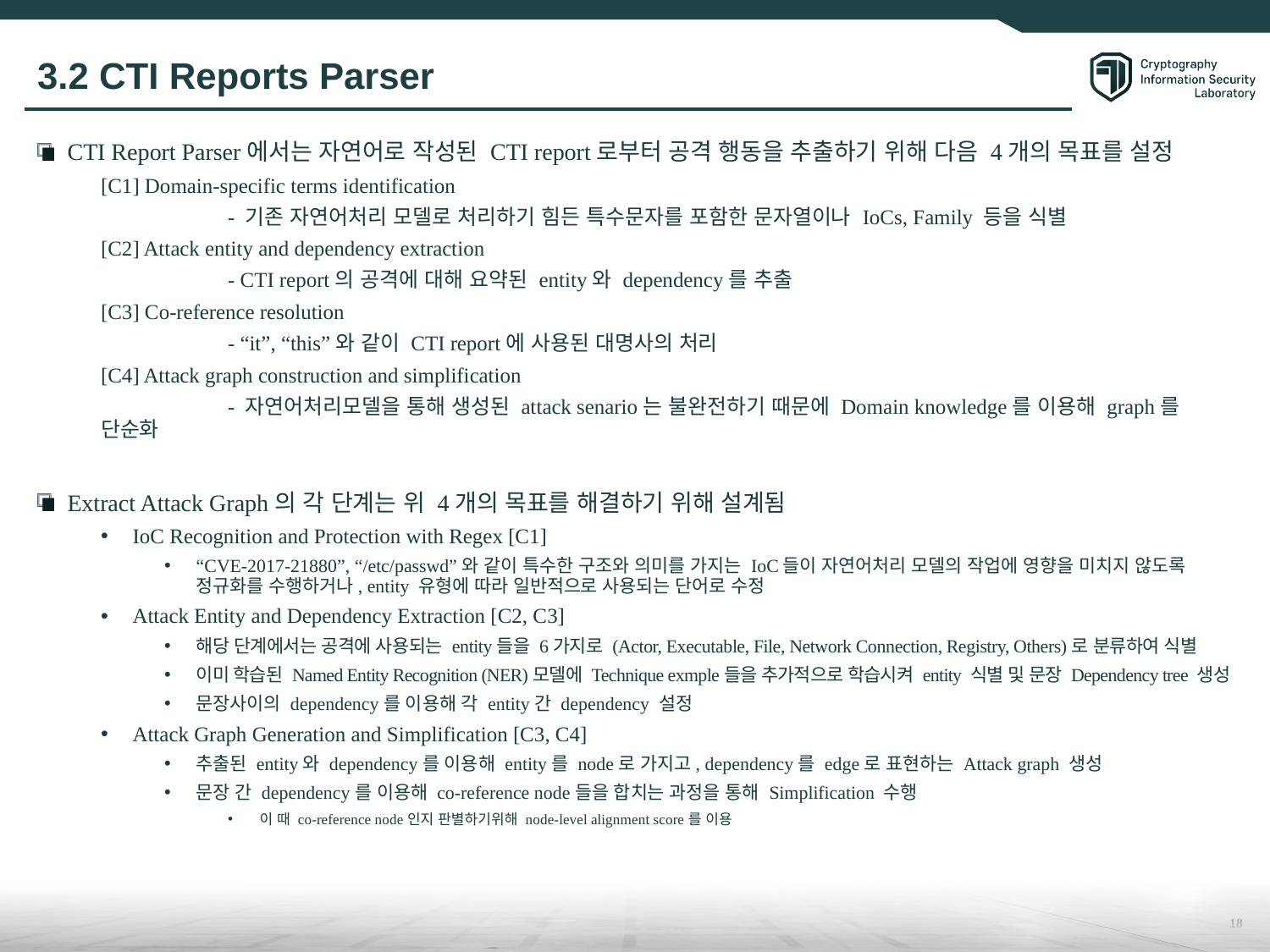

# 3.2 CTI Reports Parser
CTI Report Parser에서는 자연어로 작성된 CTI report로부터 공격 행동을 추출하기 위해 다음 4개의 목표를 설정
[C1] Domain-specific terms identification
	- 기존 자연어처리 모델로 처리하기 힘든 특수문자를 포함한 문자열이나 IoCs, Family 등을 식별
[C2] Attack entity and dependency extraction
	- CTI report의 공격에 대해 요약된 entity와 dependency를 추출
[C3] Co-reference resolution
	- “it”, “this”와 같이 CTI report에 사용된 대명사의 처리
[C4] Attack graph construction and simplification
	- 자연어처리모델을 통해 생성된 attack senario는 불완전하기 때문에 Domain knowledge를 이용해 graph를 단순화

Extract Attack Graph의 각 단계는 위 4개의 목표를 해결하기 위해 설계됨
IoC Recognition and Protection with Regex [C1]
“CVE-2017-21880”, “/etc/passwd”와 같이 특수한 구조와 의미를 가지는 IoC들이 자연어처리 모델의 작업에 영향을 미치지 않도록 정규화를 수행하거나, entity 유형에 따라 일반적으로 사용되는 단어로 수정
Attack Entity and Dependency Extraction [C2, C3]
해당 단계에서는 공격에 사용되는 entity들을 6가지로 (Actor, Executable, File, Network Connection, Registry, Others)로 분류하여 식별
이미 학습된 Named Entity Recognition (NER)모델에 Technique exmple들을 추가적으로 학습시켜 entity 식별 및 문장 Dependency tree 생성
문장사이의 dependency를 이용해 각 entity간 dependency 설정
Attack Graph Generation and Simplification [C3, C4]
추출된 entity와 dependency를 이용해 entity를 node로 가지고, dependency를 edge로 표현하는 Attack graph 생성
문장 간 dependency를 이용해 co-reference node들을 합치는 과정을 통해 Simplification 수행
이 때 co-reference node인지 판별하기위해 node-level alignment score를 이용
18